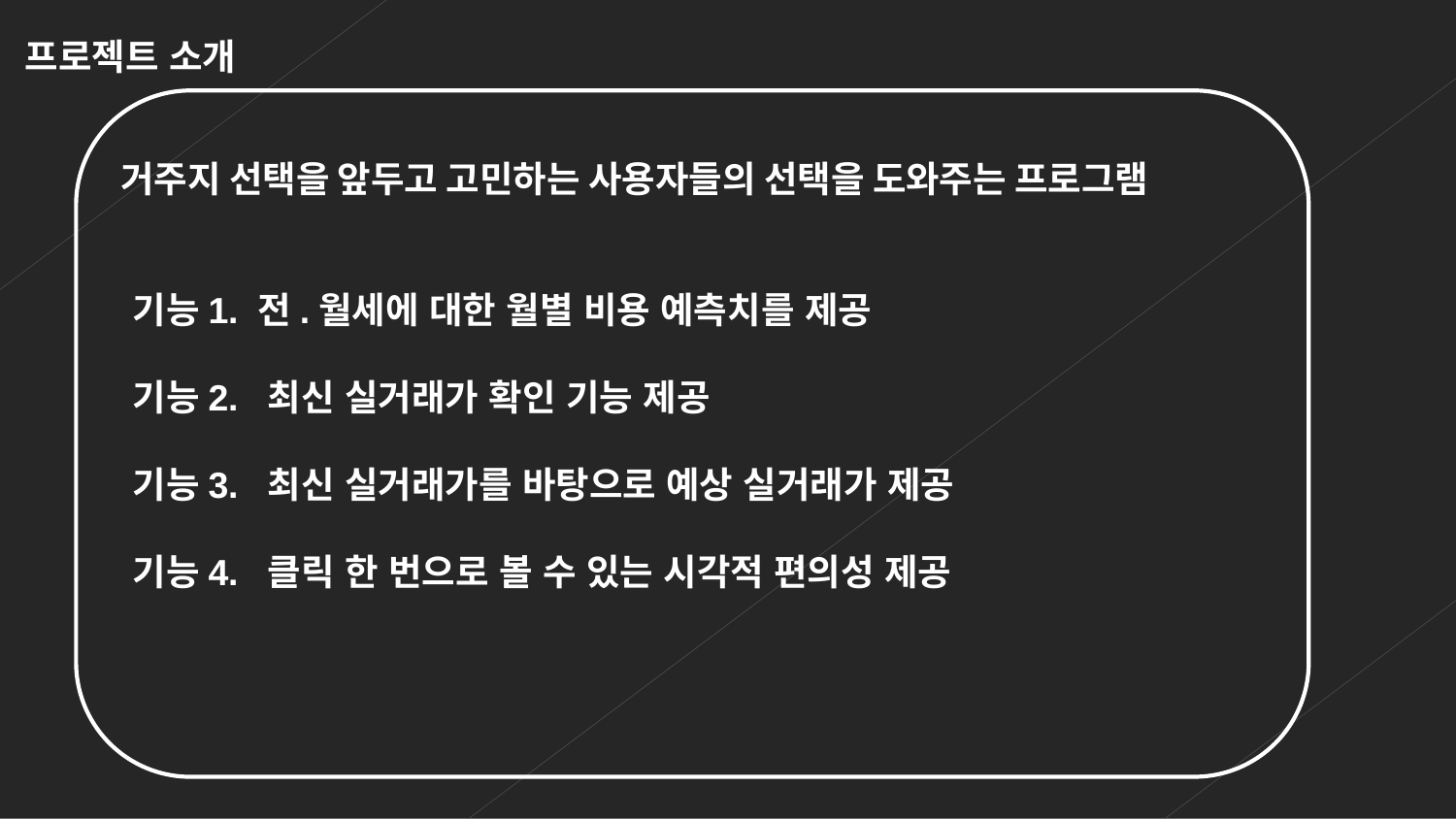

프로젝트 소개

 거주지 선택을 앞두고 고민하는 사용자들의 선택을 도와주는 프로그램

  기능1. 전.월세에 대한 월별 비용 예측치를 제공

  기능2.  최신 실거래가 확인 기능 제공

  기능3.  최신 실거래가를 바탕으로 예상 실거래가 제공

  기능4.  클릭 한 번으로 볼 수 있는 시각적 편의성 제공